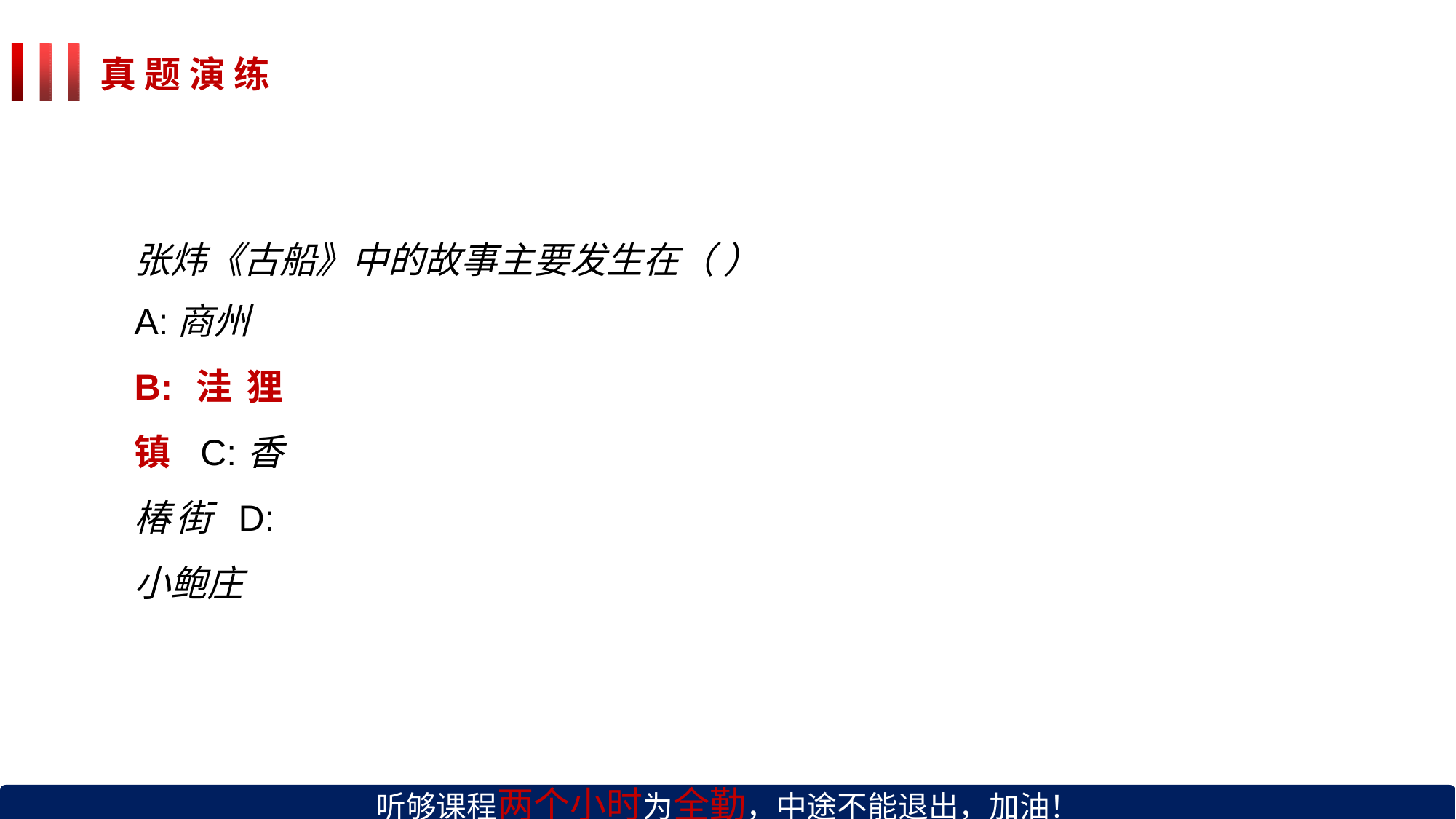

# 真 题 演 练
张炜《古船》中的故事主要发生在（ ）
A:商州
B:洼狸镇  C:香椿街 D:小鲍庄
19

听够课程两个小时为全勤，中途不能退出，加油！